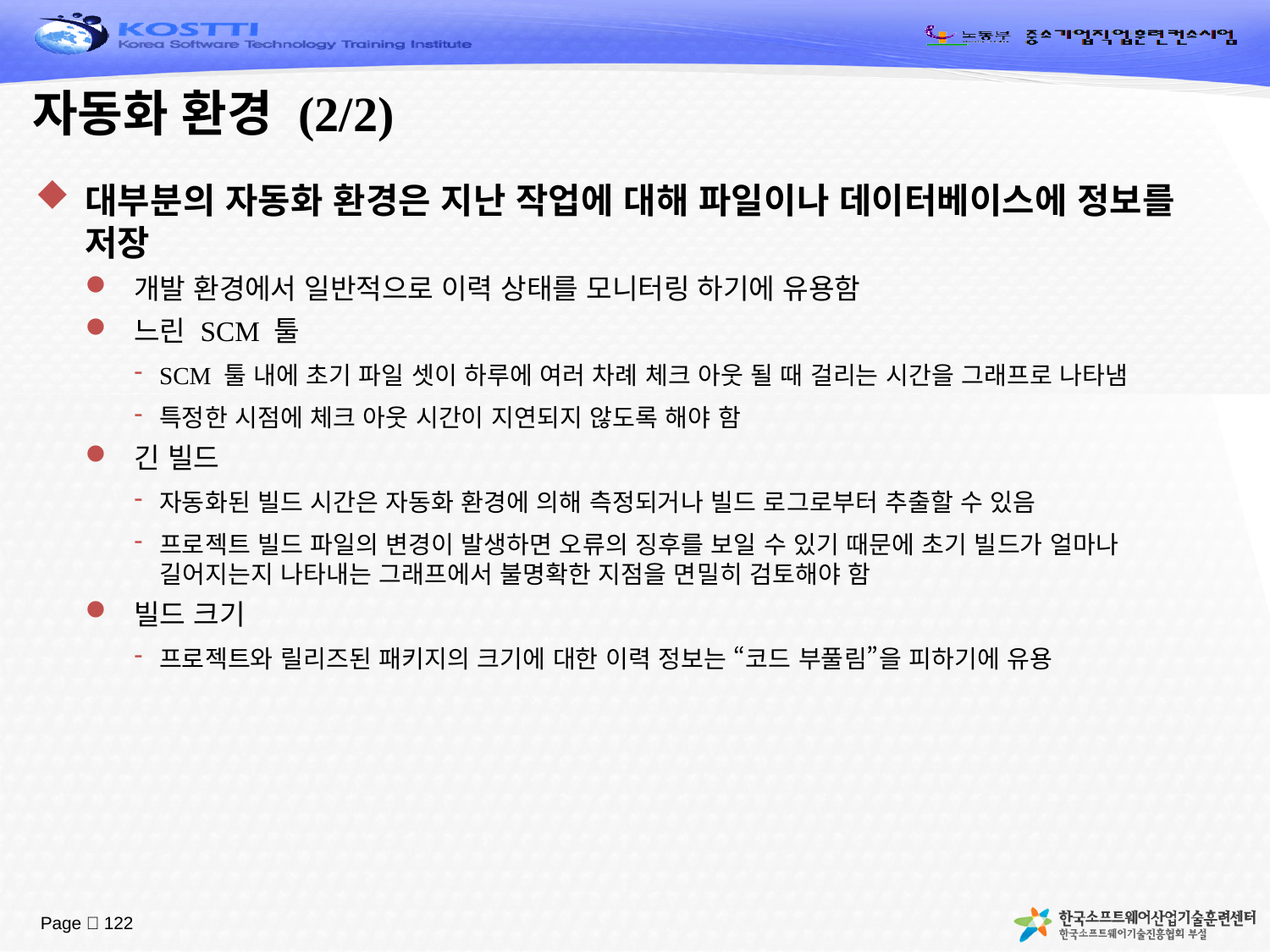

# 자동화 환경 (2/2)
대부분의 자동화 환경은 지난 작업에 대해 파일이나 데이터베이스에 정보를 저장
개발 환경에서 일반적으로 이력 상태를 모니터링 하기에 유용함
느린 SCM 툴
SCM 툴 내에 초기 파일 셋이 하루에 여러 차례 체크 아웃 될 때 걸리는 시간을 그래프로 나타냄
특정한 시점에 체크 아웃 시간이 지연되지 않도록 해야 함
긴 빌드
자동화된 빌드 시간은 자동화 환경에 의해 측정되거나 빌드 로그로부터 추출할 수 있음
프로젝트 빌드 파일의 변경이 발생하면 오류의 징후를 보일 수 있기 때문에 초기 빌드가 얼마나 길어지는지 나타내는 그래프에서 불명확한 지점을 면밀히 검토해야 함
빌드 크기
프로젝트와 릴리즈된 패키지의 크기에 대한 이력 정보는 “코드 부풀림”을 피하기에 유용